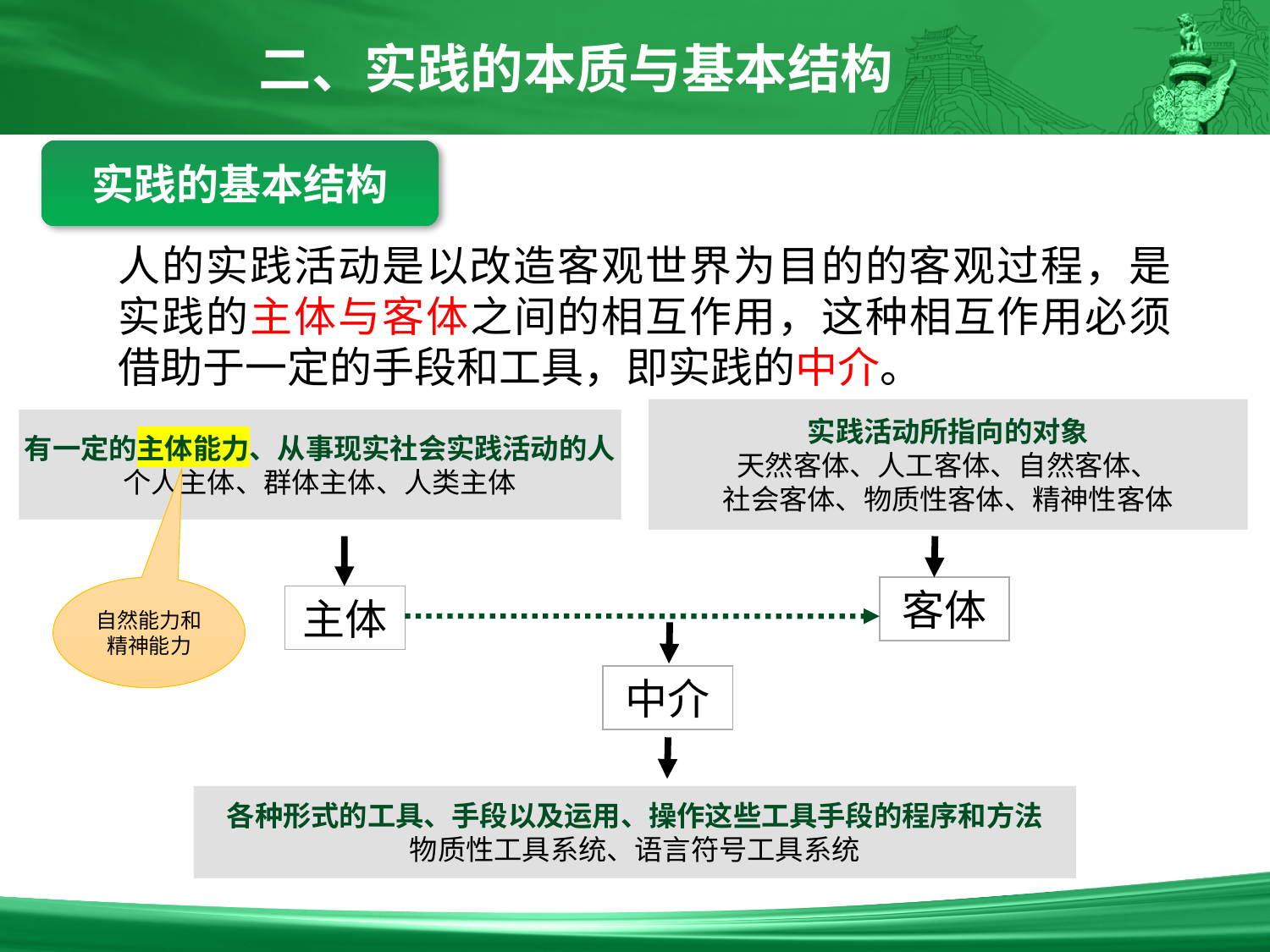

二、实践的本质与基本结构
实践的基本结构
人的实践活动是以改造客观世界为目的的客观过程，是实践的主体与客体之间的相互作用，这种相互作用必须借助于一定的手段和工具，即实践的中介。
实践活动所指向的对象
天然客体、人工客体、自然客体、
社会客体、物质性客体、精神性客体
有一定的主体能力、从事现实社会实践活动的人
个人主体、群体主体、人类主体

自然能力和精神能力
客体
主体

中介

各种形式的工具、手段以及运用、操作这些工具手段的程序和方法
物质性工具系统、语言符号工具系统